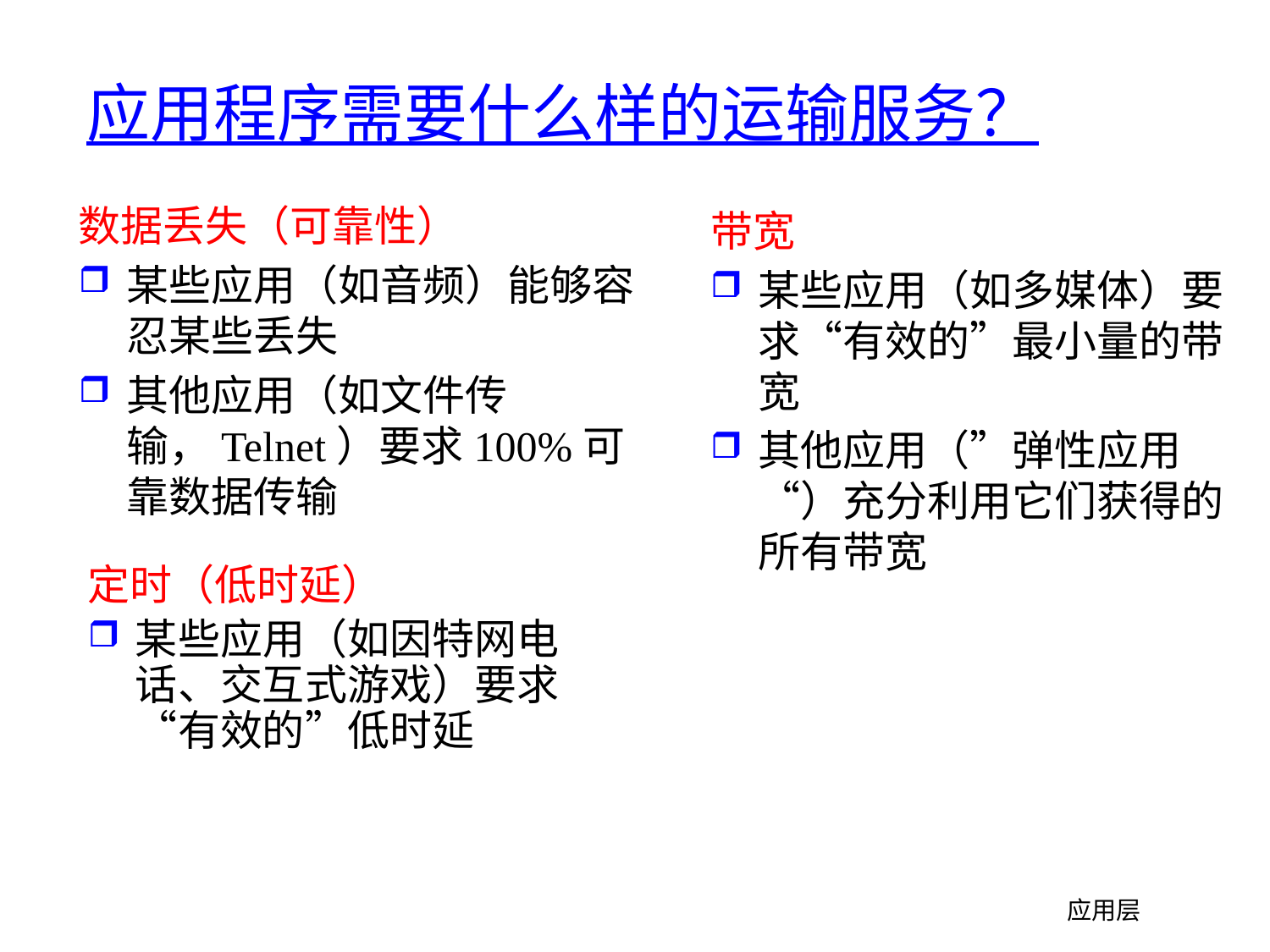

# 应用程序需要什么样的运输服务？
数据丢失（可靠性）
某些应用（如音频）能够容忍某些丢失
其他应用（如文件传输，Telnet）要求100%可靠数据传输
带宽
某些应用（如多媒体）要求“有效的”最小量的带宽
其他应用（”弹性应用“）充分利用它们获得的所有带宽
定时（低时延）
某些应用（如因特网电话、交互式游戏）要求“有效的”低时延
应用层
17